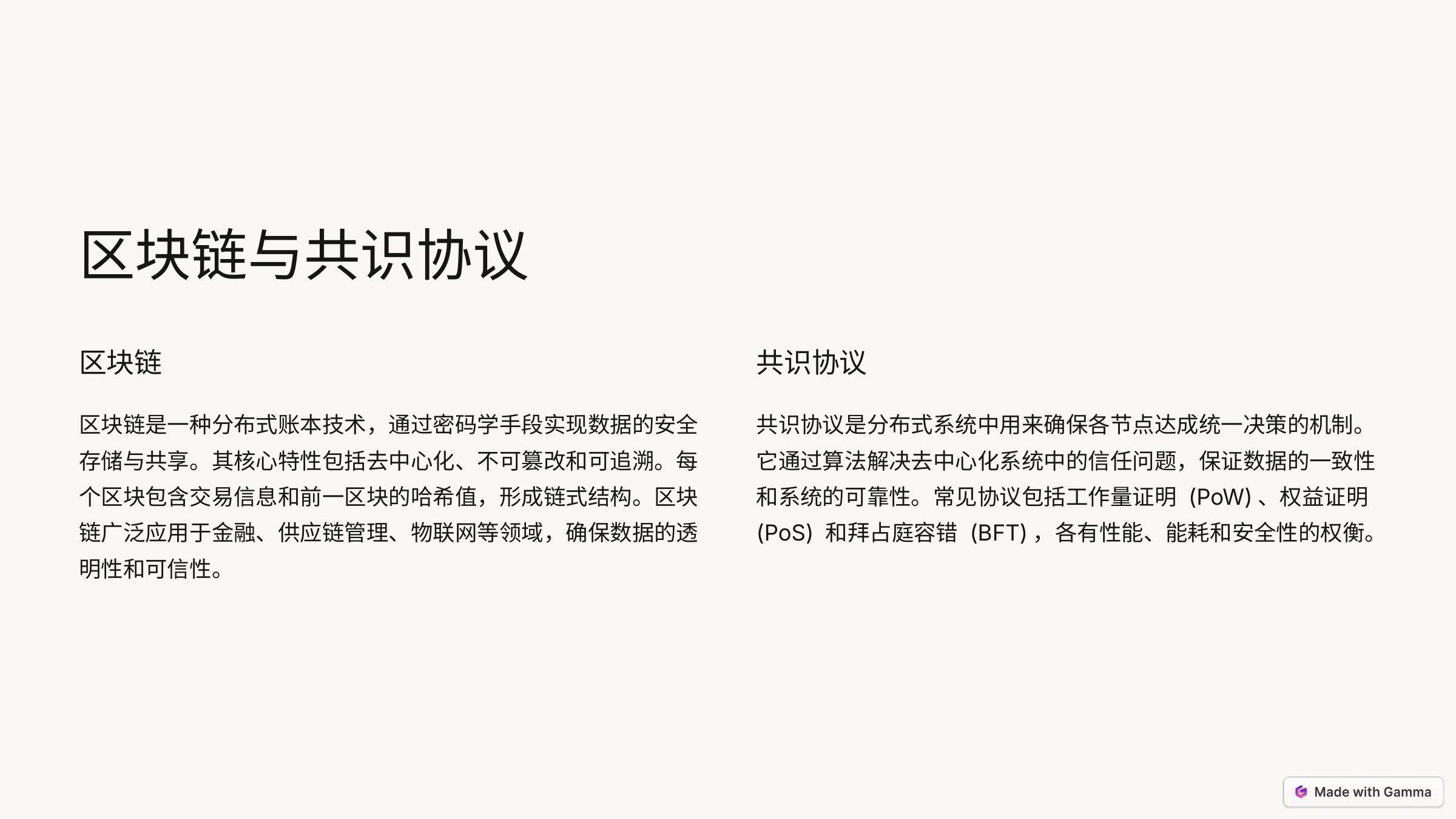

区块链与共识协议
区块链
共识协议
区块链是一种分布式账本技术，通过密码学手段实现数据的安全存储与共享。其核心特性包括去中心化、不可篡改和可追溯。每个区块包含交易信息和前一区块的哈希值，形成链式结构。区块链广泛应用于金融、供应链管理、物联网等领域，确保数据的透明性和可信性。
共识协议是分布式系统中用来确保各节点达成统一决策的机制。它通过算法解决去中心化系统中的信任问题，保证数据的一致性和系统的可靠性。常见协议包括工作量证明 (PoW)、权益证明 (PoS) 和拜占庭容错 (BFT)，各有性能、能耗和安全性的权衡。